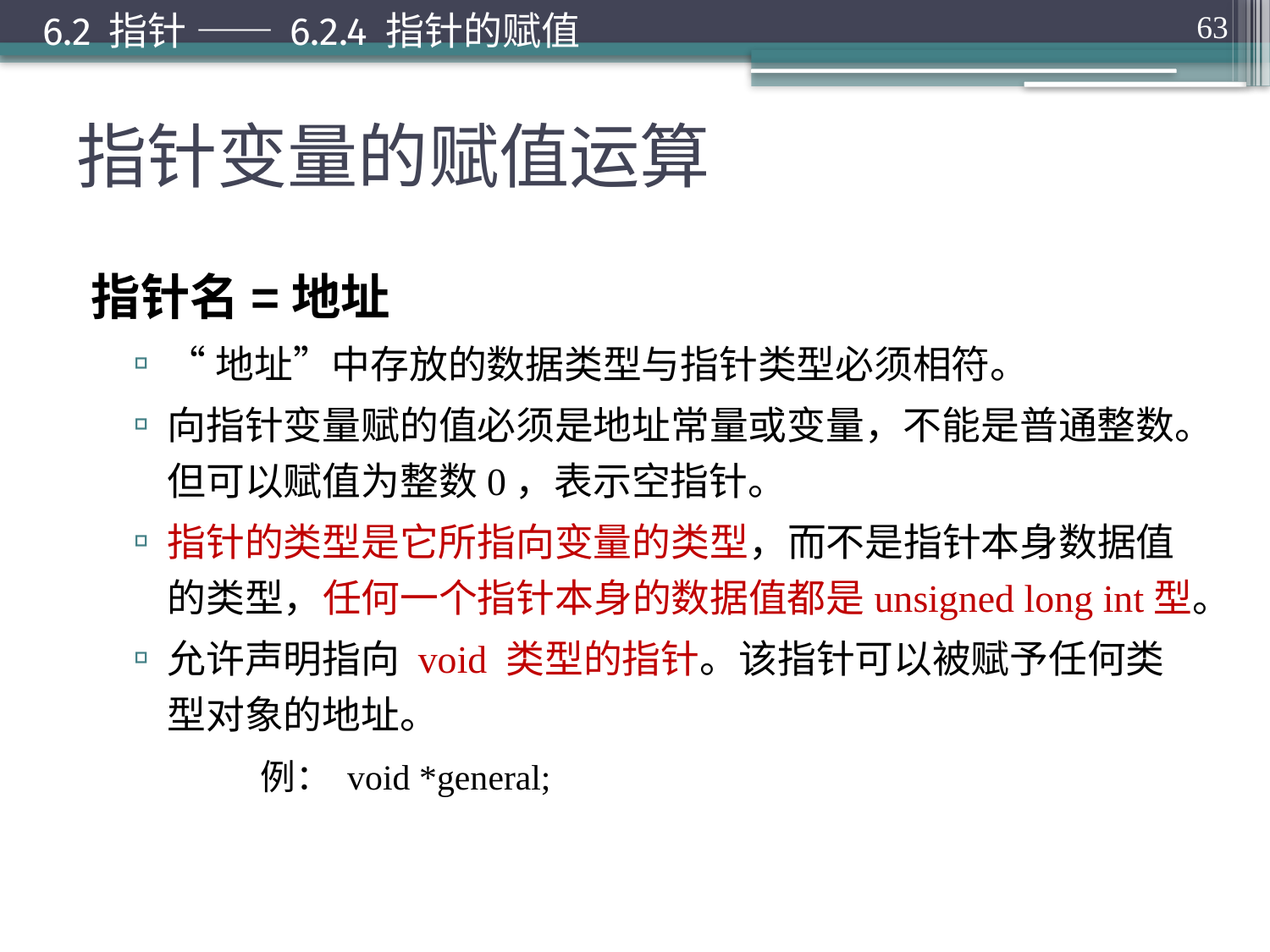

6.2 指针 —— 6.2.4 指针的赋值
63
# 指针变量的赋值运算
指针名=地址
“地址”中存放的数据类型与指针类型必须相符。
向指针变量赋的值必须是地址常量或变量，不能是普通整数。但可以赋值为整数0，表示空指针。
指针的类型是它所指向变量的类型，而不是指针本身数据值的类型，任何一个指针本身的数据值都是unsigned long int型。
允许声明指向 void 类型的指针。该指针可以被赋予任何类型对象的地址。
	例： void *general;